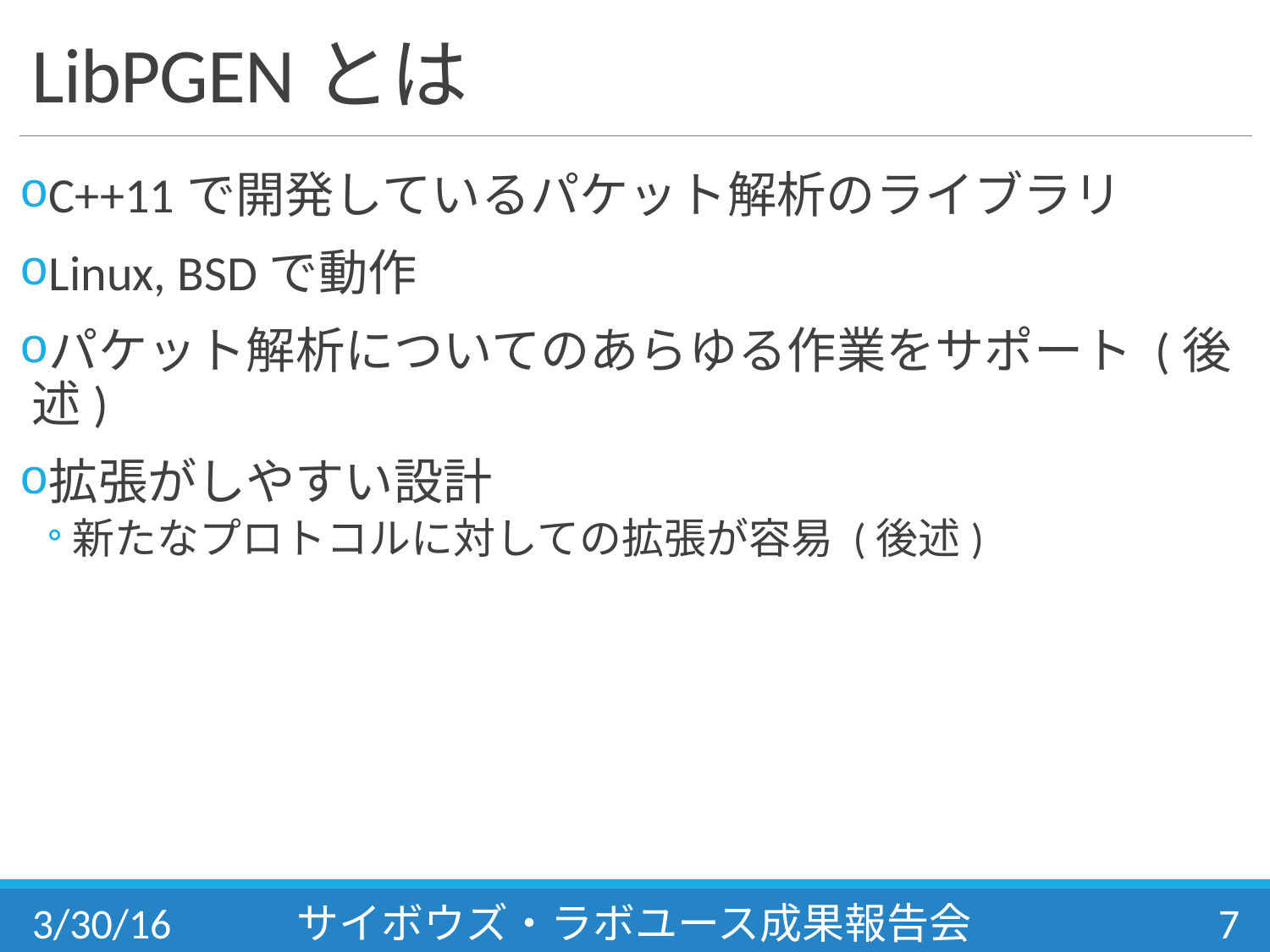

# LibPGENとは
C++11で開発しているパケット解析のライブラリ
Linux, BSDで動作
パケット解析についてのあらゆる作業をサポート (後述)
拡張がしやすい設計
新たなプロトコルに対しての拡張が容易 (後述)
3/30/16
サイボウズ・ラボユース成果報告会
7